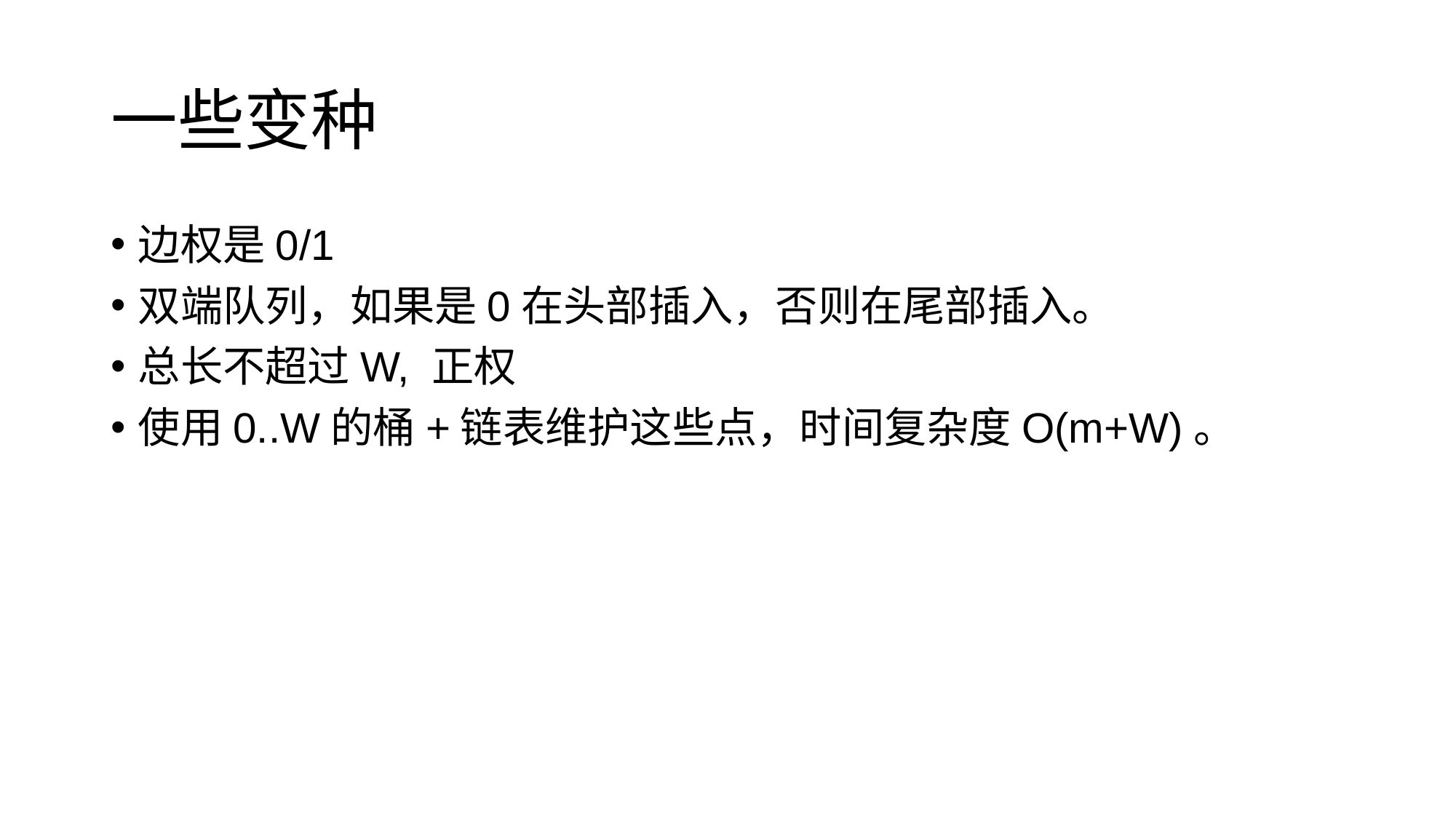

# 一些变种
边权是0/1
双端队列，如果是0在头部插入，否则在尾部插入。
总长不超过W, 正权
使用0..W的桶+链表维护这些点，时间复杂度O(m+W)。